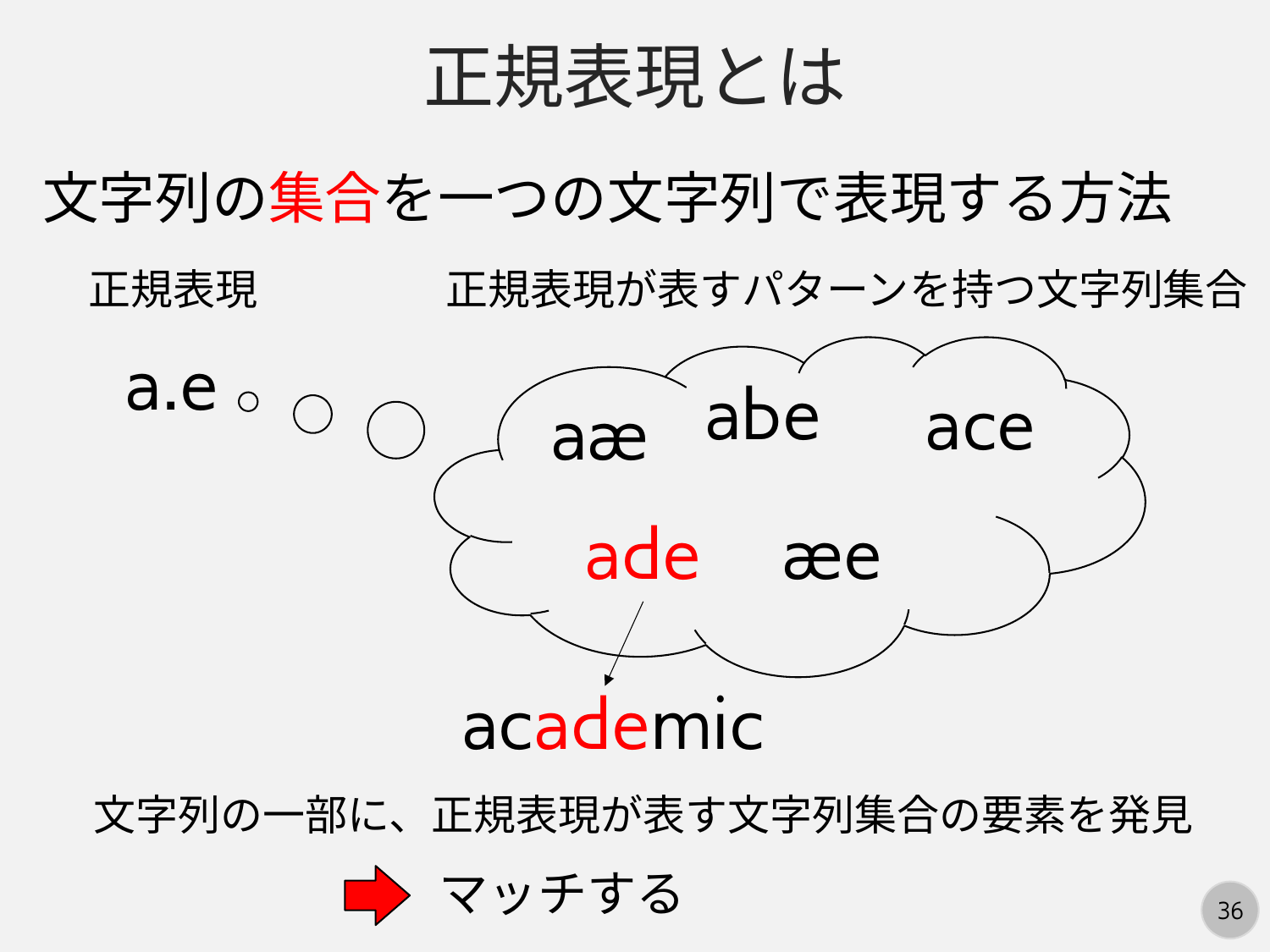

正規表現とは
文字列の集合を一つの文字列で表現する方法
正規表現
正規表現が表すパターンを持つ文字列集合
a.e

abe
ace
aae
ade
aee
academic
文字列の一部に、正規表現が表す文字列集合の要素を発見
マッチする